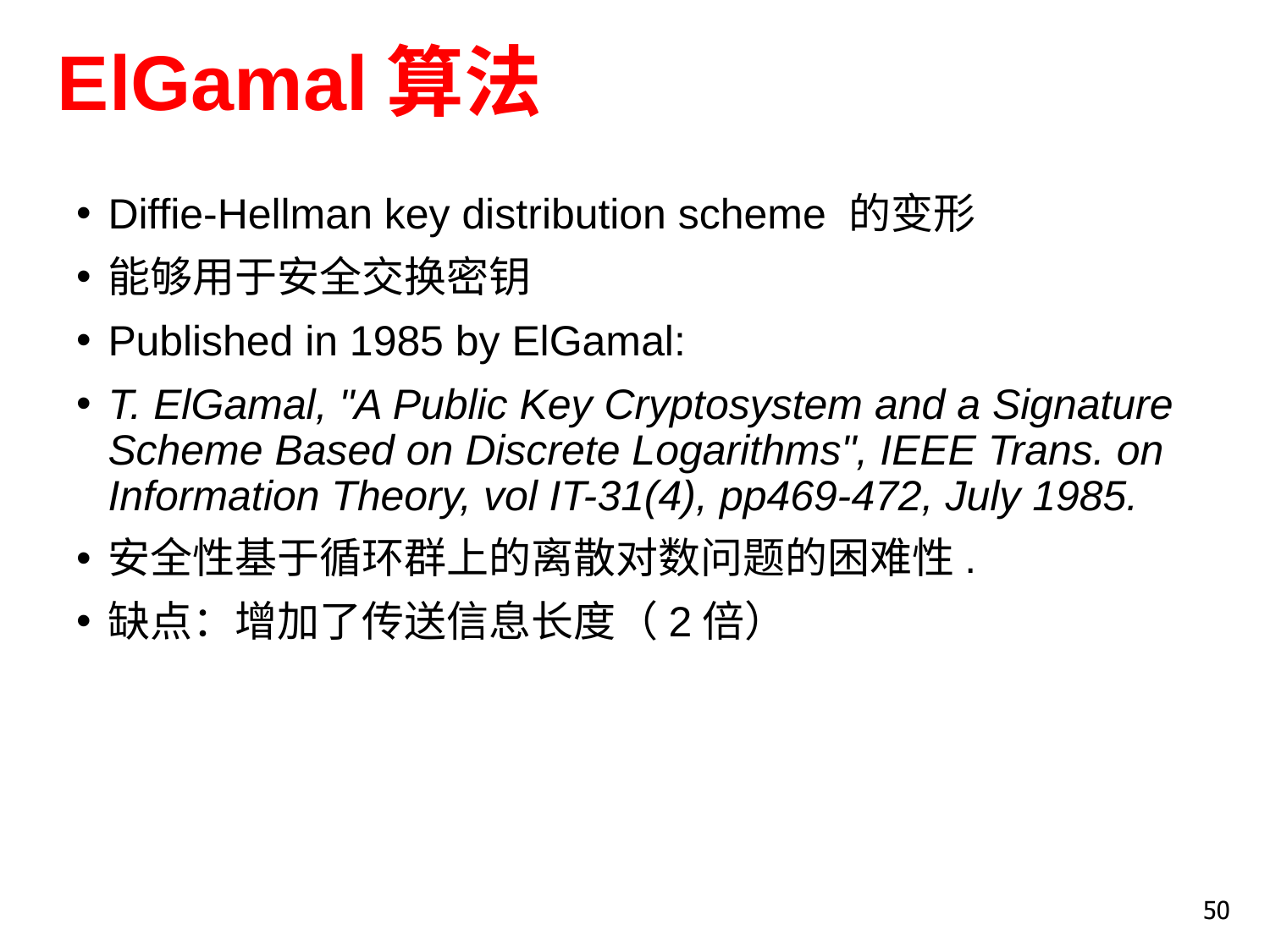

ElGamal算法
Diffie-Hellman key distribution scheme 的变形
能够用于安全交换密钥
Published in 1985 by ElGamal:
T. ElGamal, "A Public Key Cryptosystem and a Signature Scheme Based on Discrete Logarithms", IEEE Trans. on Information Theory, vol IT-31(4), pp469-472, July 1985.
安全性基于循环群上的离散对数问题的困难性.
缺点：增加了传送信息长度（2倍）
50